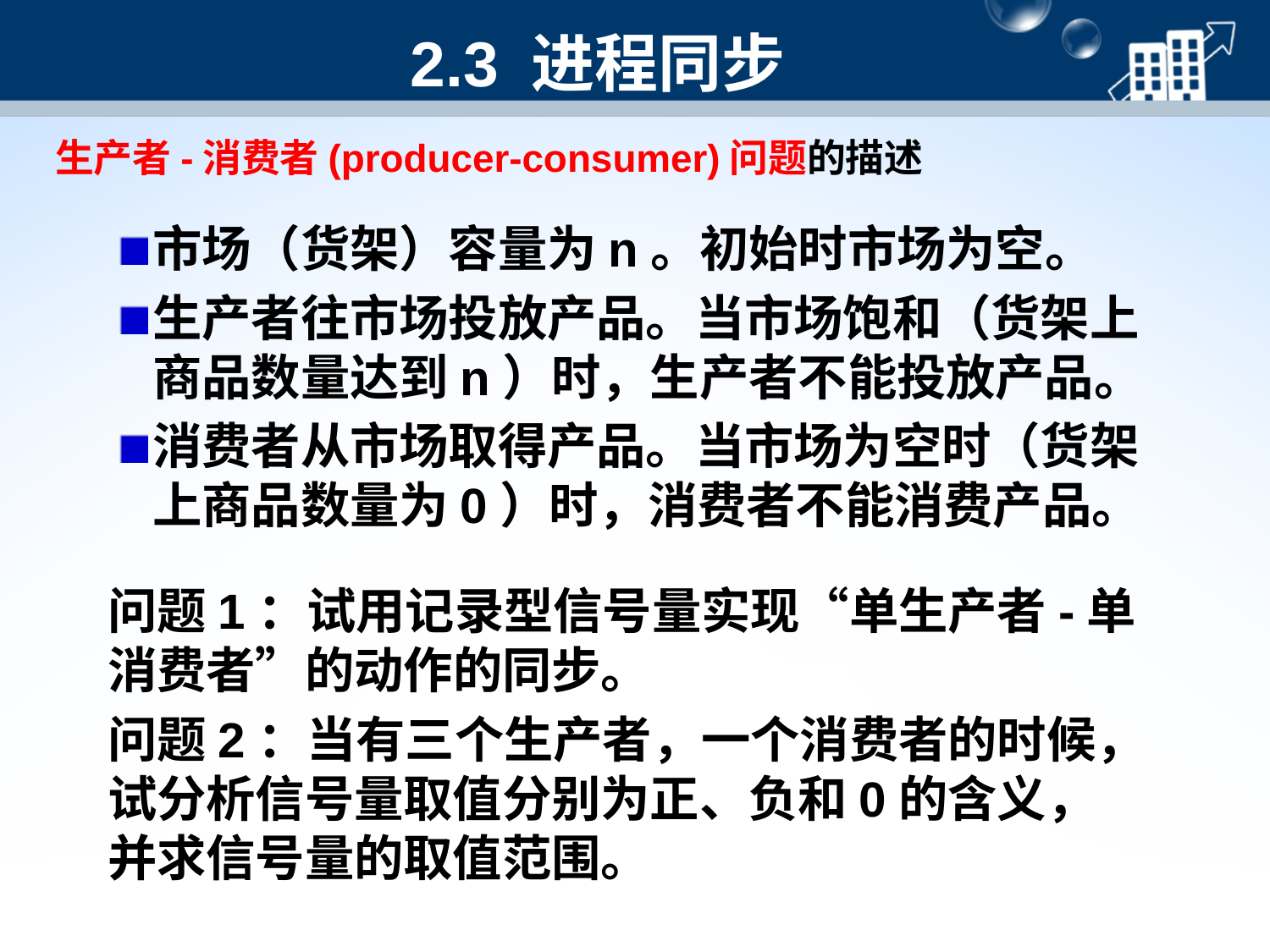

# 2.3 进程同步
生产者-消费者(producer-consumer)问题的描述
市场（货架）容量为n。初始时市场为空。
生产者往市场投放产品。当市场饱和（货架上商品数量达到n）时，生产者不能投放产品。
消费者从市场取得产品。当市场为空时（货架上商品数量为0）时，消费者不能消费产品。
问题1：试用记录型信号量实现“单生产者-单消费者”的动作的同步。
问题2：当有三个生产者，一个消费者的时候，试分析信号量取值分别为正、负和0的含义，并求信号量的取值范围。